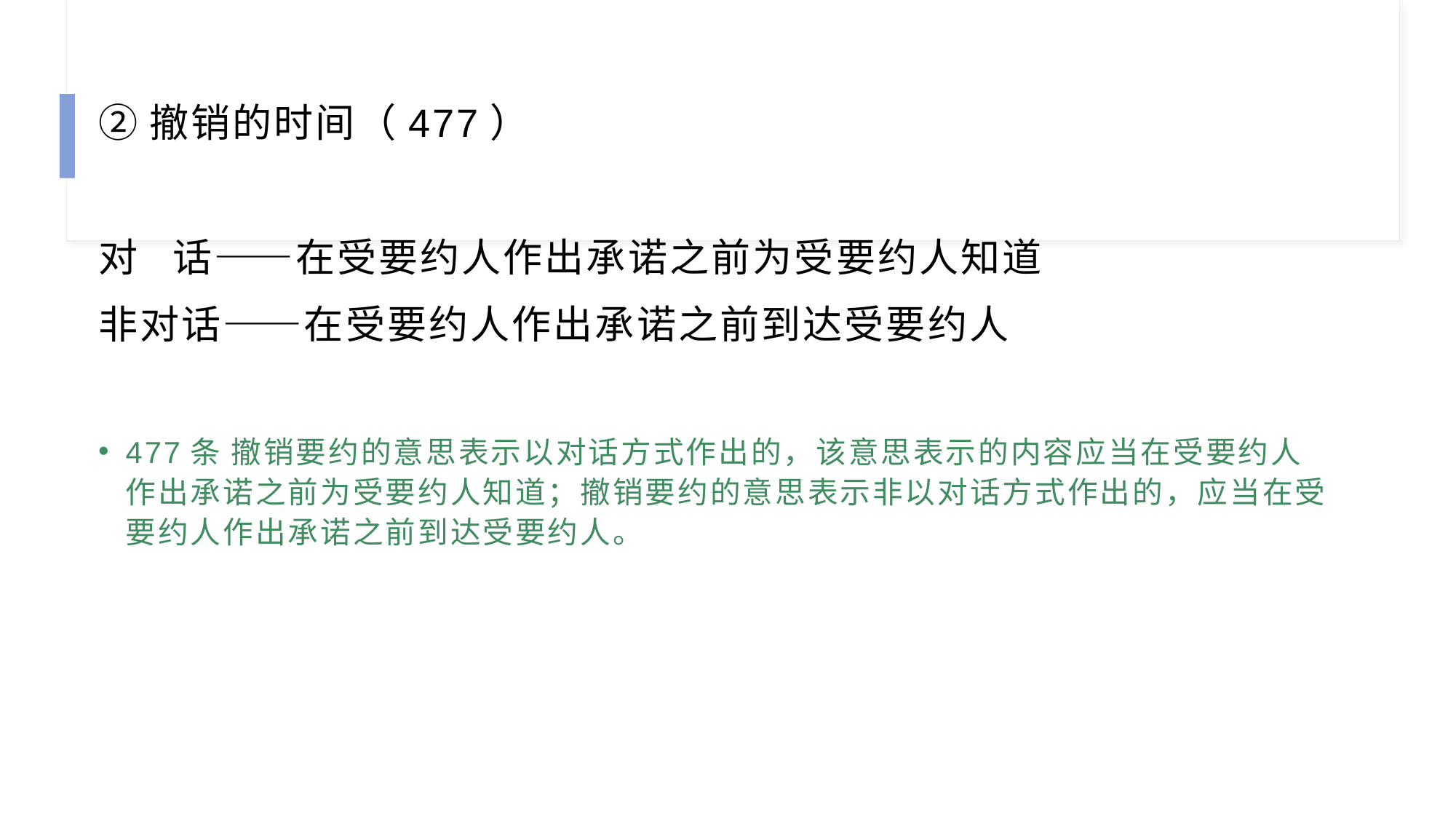

②撤销的时间（477）

对   话——在受要约人作出承诺之前为受要约人知道
非对话——在受要约人作出承诺之前到达受要约人

477条 撤销要约的意思表示以对话方式作出的，该意思表示的内容应当在受要约人作出承诺之前为受要约人知道；撤销要约的意思表示非以对话方式作出的，应当在受要约人作出承诺之前到达受要约人。